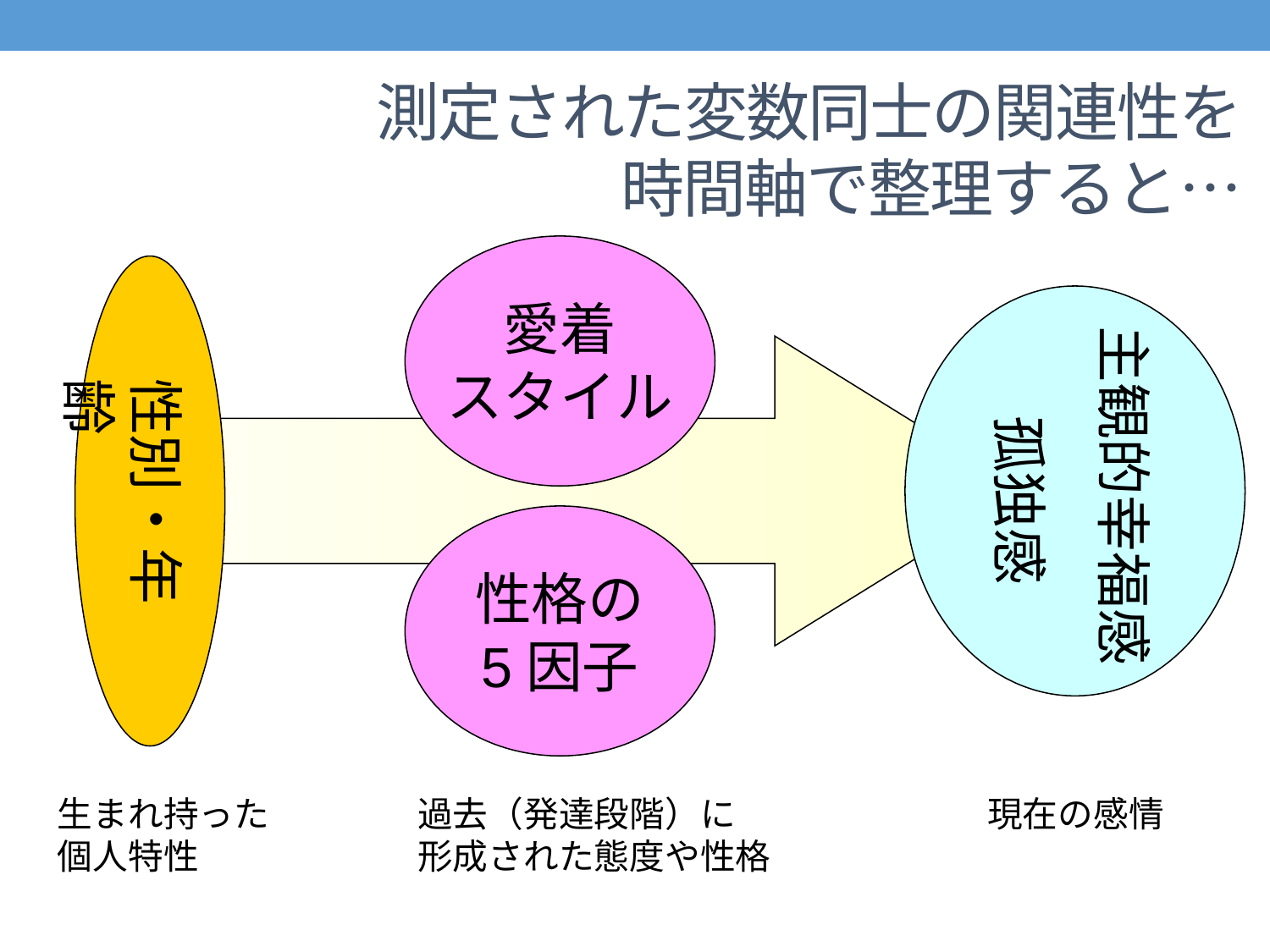

測定された変数同士の関連性を
時間軸で整理すると…

愛着
スタイル

主観的幸福感

性別・年齢
孤独感
性格の
5因子
生まれ持った
個人特性
過去（発達段階）に
形成された態度や性格
現在の感情